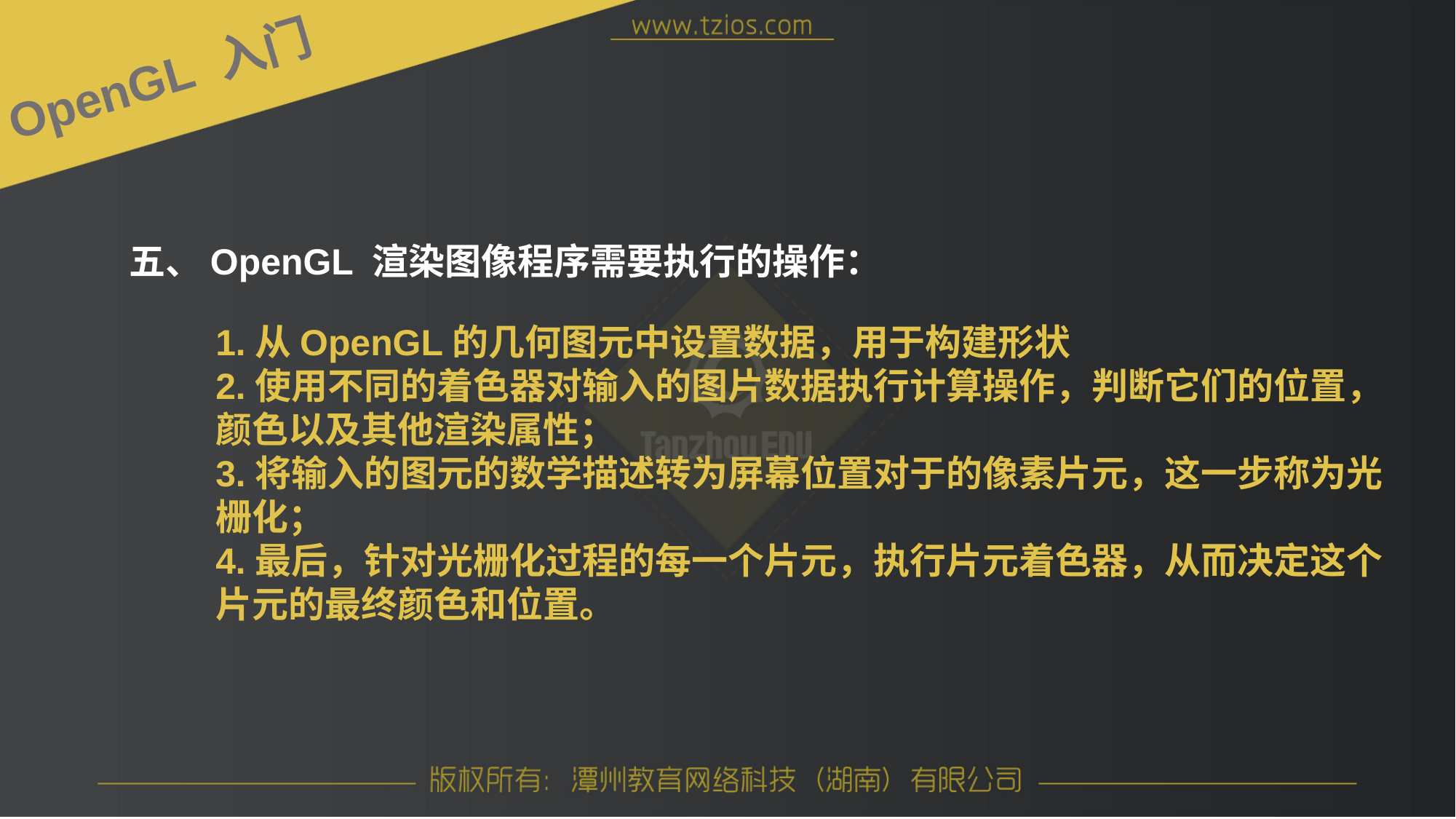

OpenGL 入门
五、OpenGL 渲染图像程序需要执行的操作：
1.从OpenGL的几何图元中设置数据，用于构建形状
2.使用不同的着色器对输入的图片数据执行计算操作，判断它们的位置，
颜色以及其他渲染属性；
3.将输入的图元的数学描述转为屏幕位置对于的像素片元，这一步称为光栅化；
4.最后，针对光栅化过程的每一个片元，执行片元着色器，从而决定这个片元的最终颜色和位置。